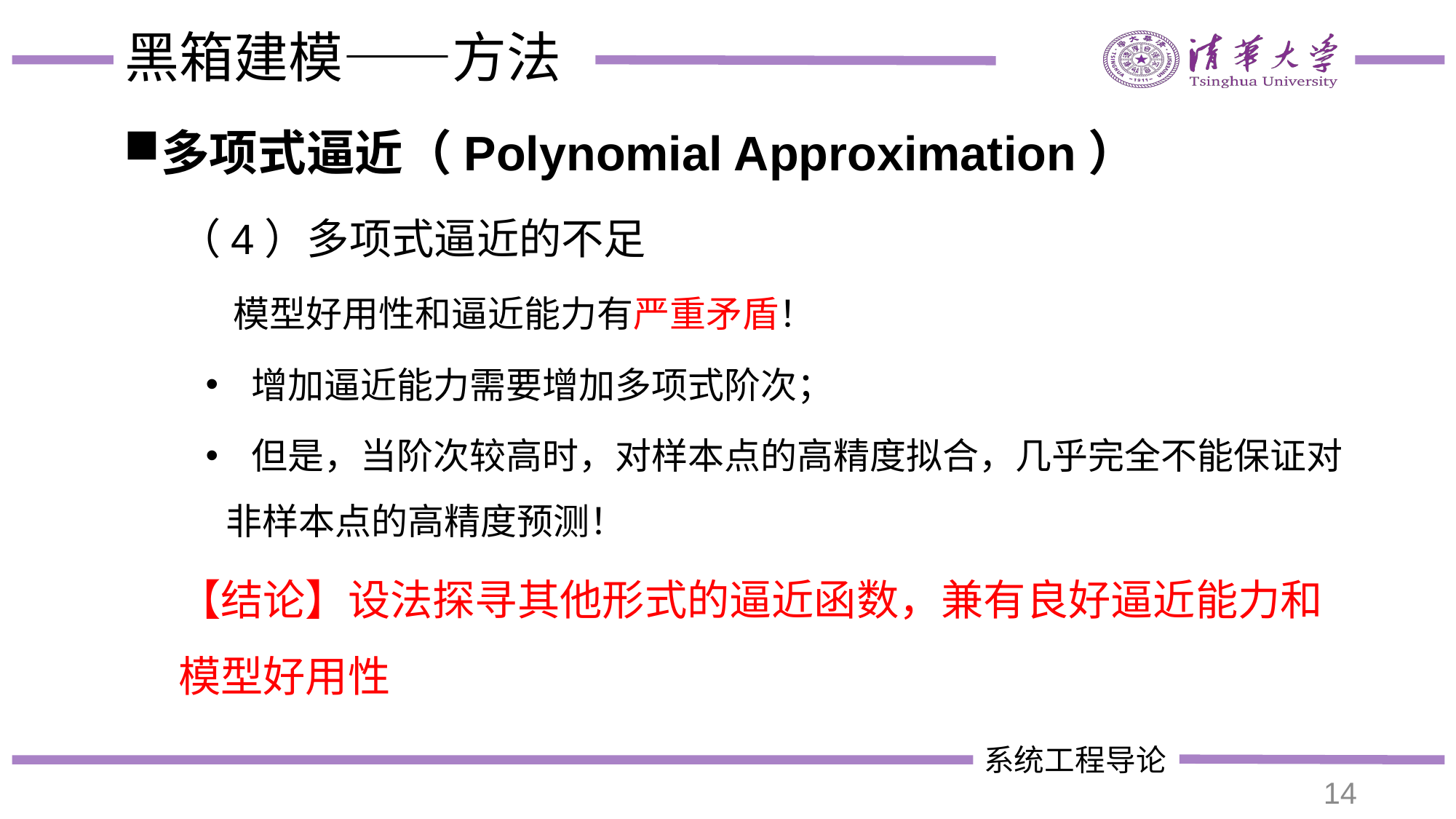

# 黑箱建模——方法
多项式逼近（Polynomial Approximation）
（4）多项式逼近的不足
模型好用性和逼近能力有严重矛盾！
  增加逼近能力需要增加多项式阶次；
  但是，当阶次较高时，对样本点的高精度拟合，几乎完全不能保证对非样本点的高精度预测！
【结论】设法探寻其他形式的逼近函数，兼有良好逼近能力和模型好用性

14